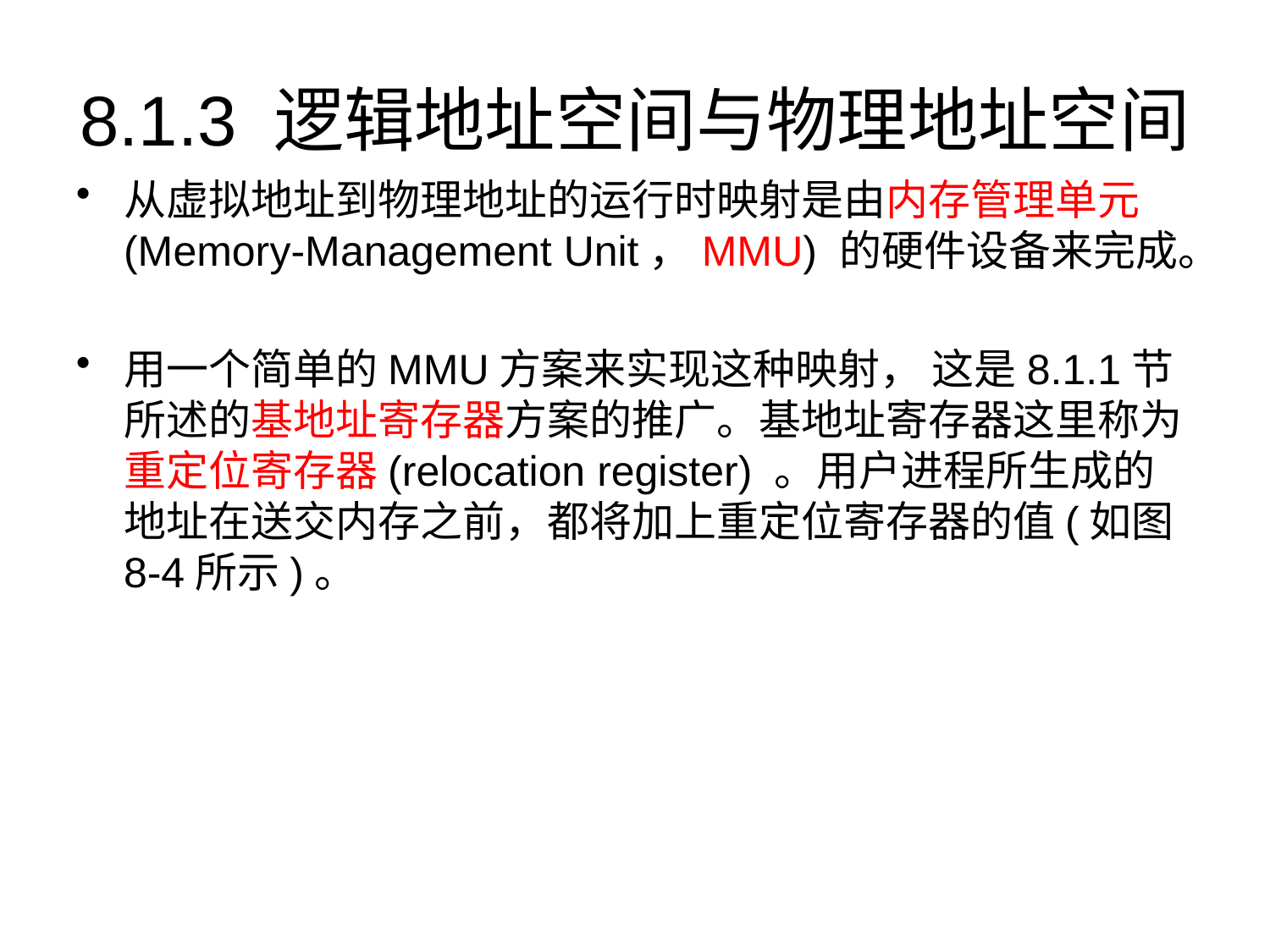

# 8.1.3 逻辑地址空间与物理地址空间
从虚拟地址到物理地址的运行时映射是由内存管理单元(Memory-Management Unit，MMU) 的硬件设备来完成。

用一个简单的MMU方案来实现这种映射， 这是8.1.1节所述的基地址寄存器方案的推广。基地址寄存器这里称为重定位寄存器(relocation register) 。用户进程所生成的地址在送交内存之前，都将加上重定位寄存器的值(如图8-4所示)。